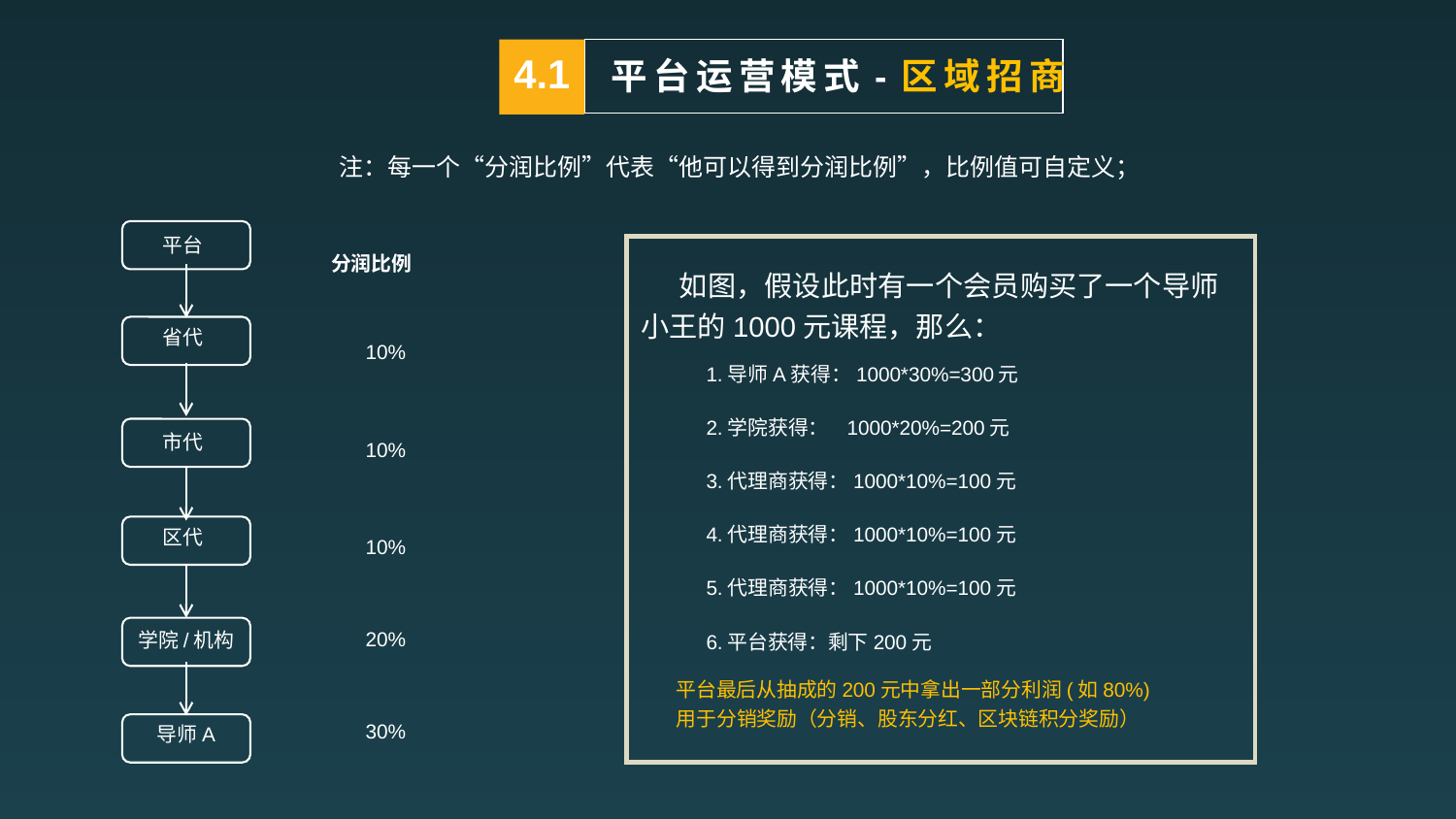

4.1
平台运营模式-区域招商
注：每一个“分润比例”代表“他可以得到分润比例”，比例值可自定义；

平台

省代

市代

区代

学院/机构

导师A
分润比例
10%
10%
10%
20%
30%

     如图，假设此时有一个会员购买了一个导师小王的1000元课程，那么：
 1.导师A获得：1000*30%=300元
 2.学院获得：   1000*20%=200元
 3.代理商获得：1000*10%=100元
 4.代理商获得：1000*10%=100元
 5.代理商获得：1000*10%=100元
 6.平台获得：剩下200元
平台最后从抽成的200元中拿出一部分利润(如80%)
用于分销奖励（分销、股东分红、区块链积分奖励）